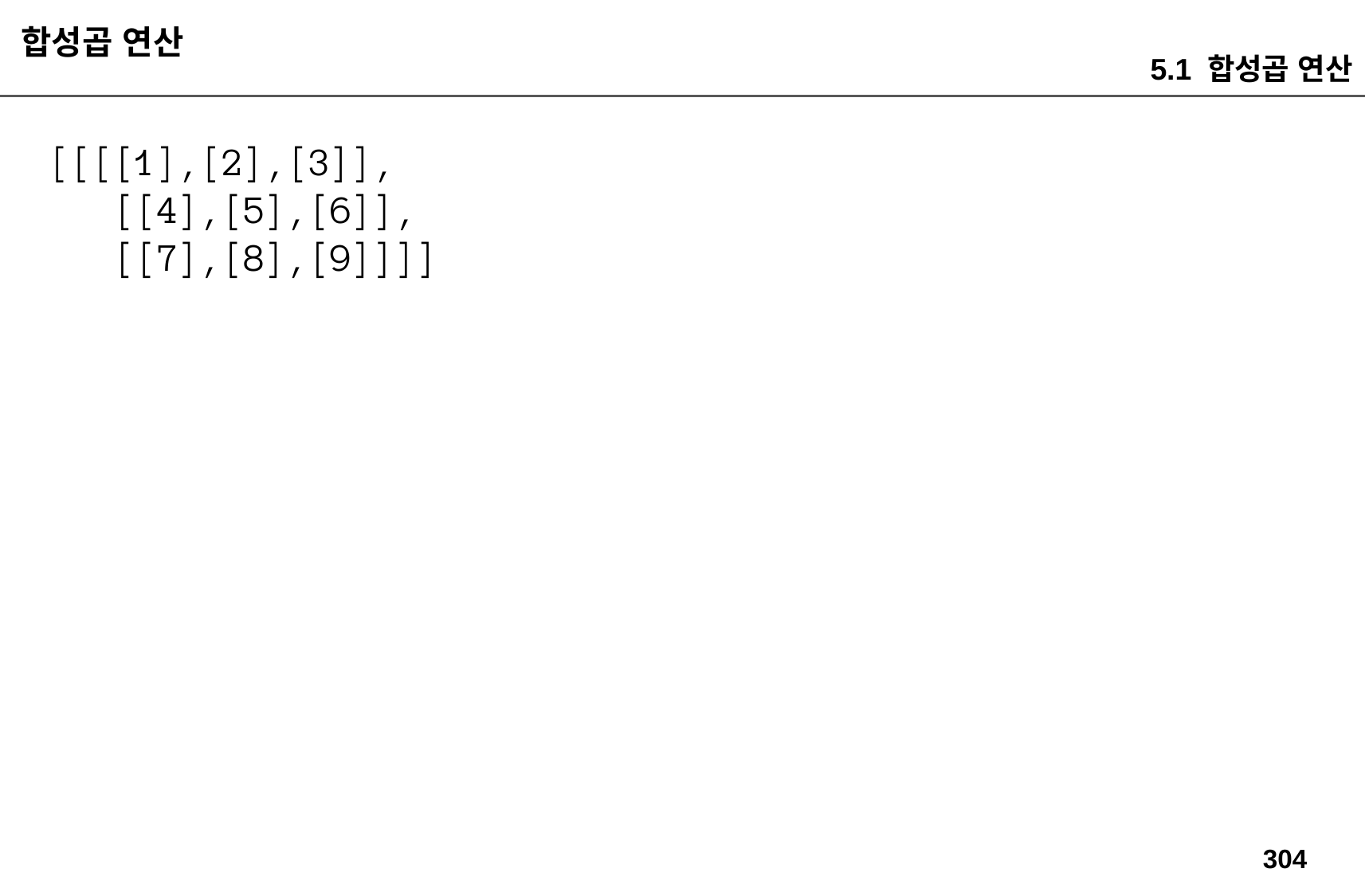

합성곱 연산
5.1 합성곱 연산
                   [[[[1],[2],[3]],
                      [[4],[5],[6]],
                      [[7],[8],[9]]]]